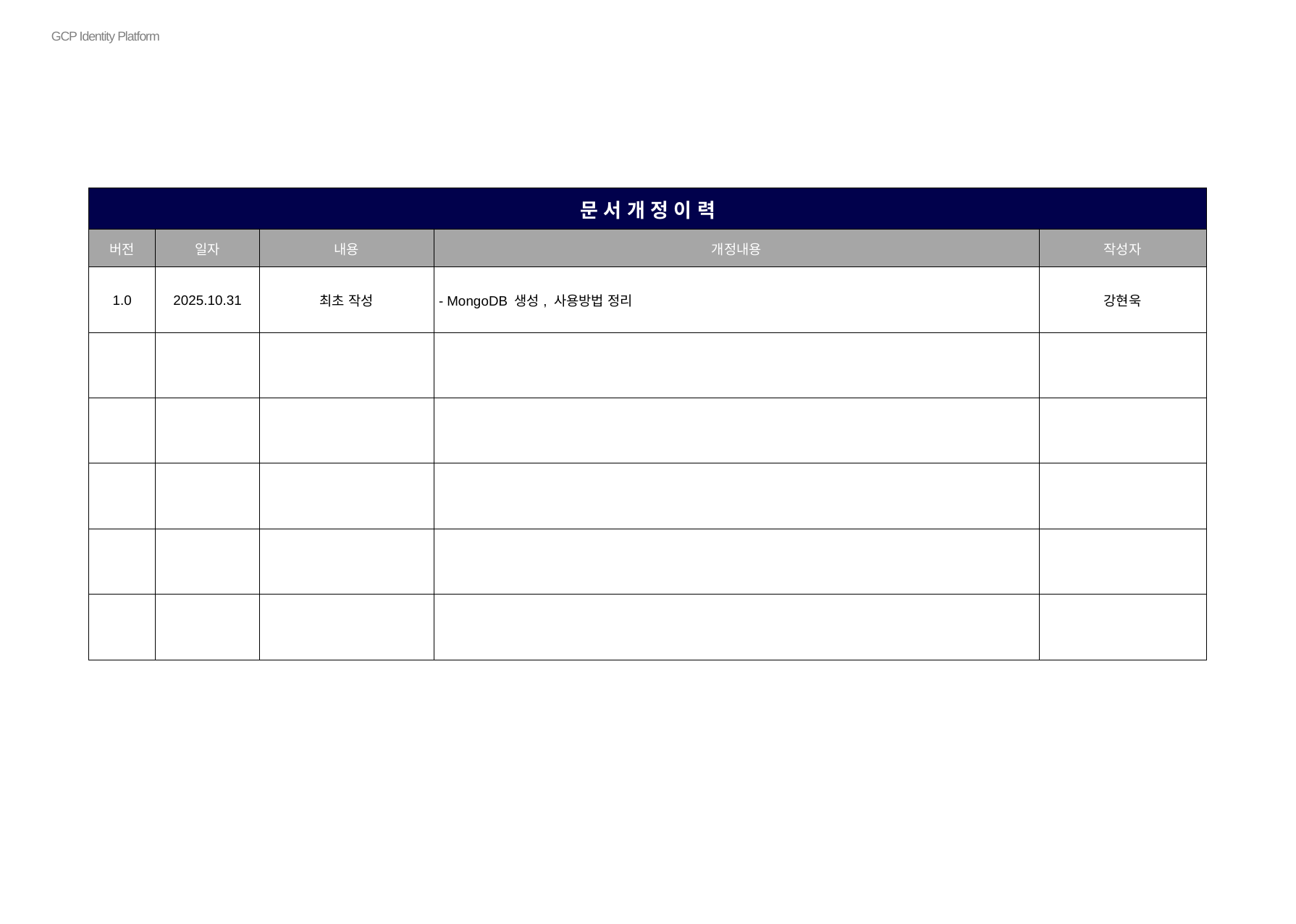

| 문 서 개 정 이 력 |  |  |  |  |
| --- | --- | --- | --- | --- |
| 버전 | 일자 | 내용 | 개정내용 | 작성자 |
| 1.0 | 2025.10.31 | 최초 작성 | - MongoDB 생성, 사용방법 정리 | 강현욱 |
|  |  |  |  |  |
|  |  |  |  |  |
|  |  |  |  |  |
|  |  |  |  |  |
|  |  |  |  |  |